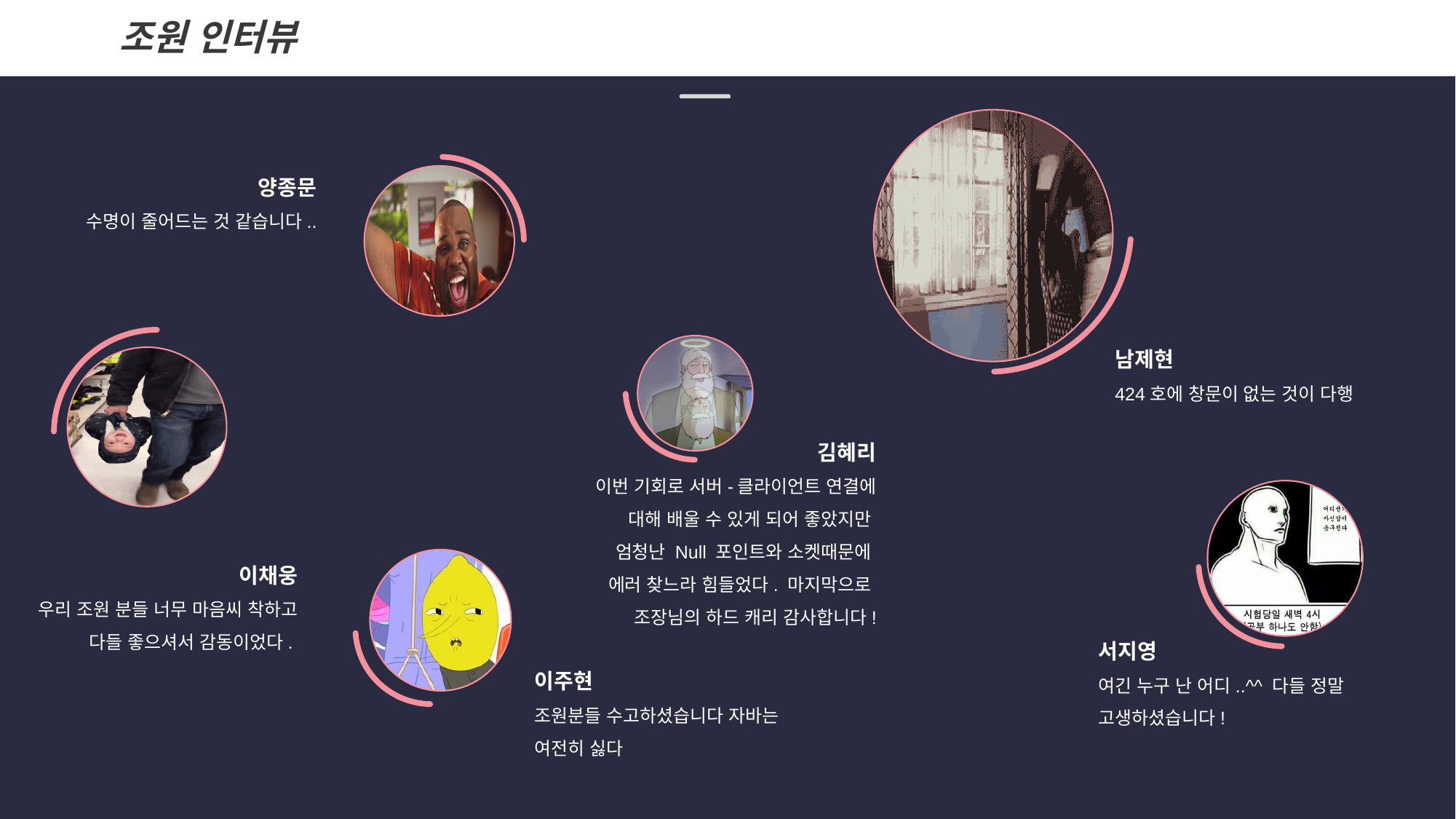

조원 인터뷰

양종문
수명이 줄어드는 것 같습니다..

남제현
424호에 창문이 없는 것이 다행

김혜리
이번 기회로 서버-클라이언트 연결에 대해 배울 수 있게 되어 좋았지만
엄청난 Null 포인트와 소켓때문에
에러 찾느라 힘들었다. 마지막으로
조장님의 하드 캐리 감사합니다!

이채웅
우리 조원 분들 너무 마음씨 착하고 다들 좋으셔서 감동이었다.

서지영
여긴 누구 난 어디..^^ 다들 정말 고생하셨습니다!
이주현
조원분들 수고하셨습니다 자바는 여전히 싫다